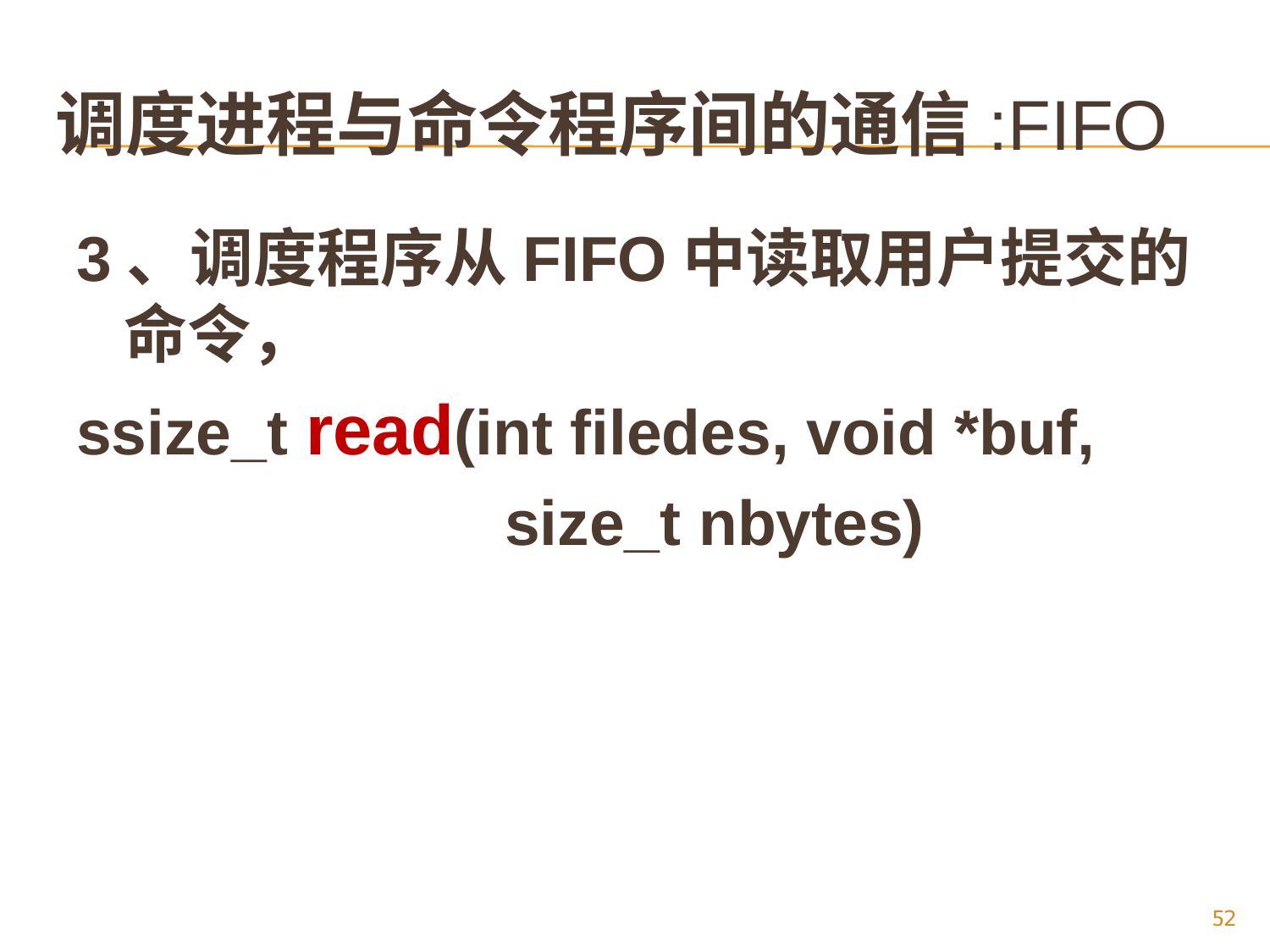

# 调度进程与命令程序间的通信:FIFO
3、调度程序从FIFO中读取用户提交的命令，
ssize_t read(int filedes, void *buf,
				size_t nbytes)
52